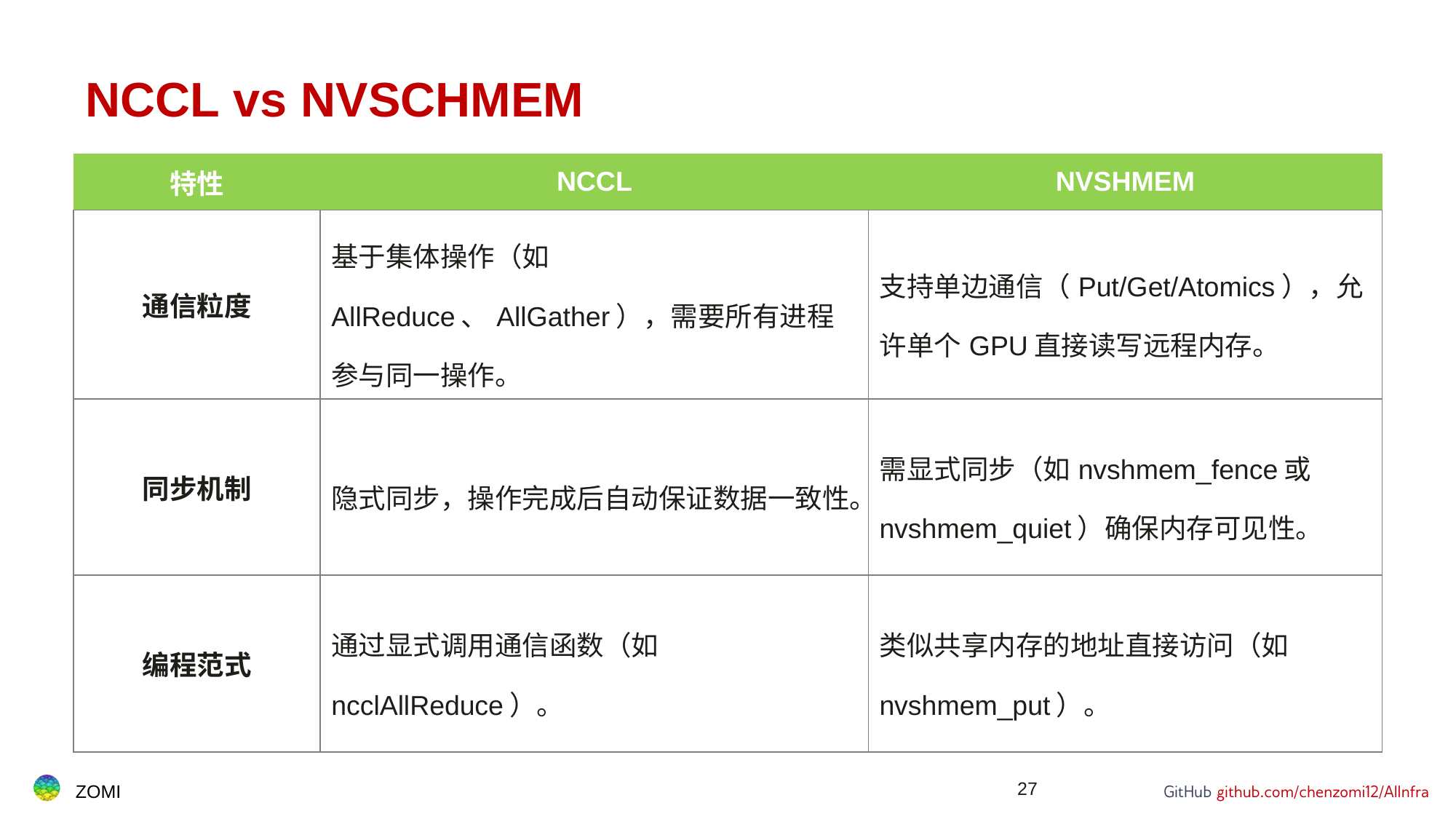

# NCCL vs NVSCHMEM
| 特性 | NCCL | NVSHMEM |
| --- | --- | --- |
| 通信粒度 | 基于集体操作（如AllReduce、AllGather），需要所有进程参与同一操作。 | 支持单边通信（Put/Get/Atomics），允许单个GPU直接读写远程内存。 |
| 同步机制 | 隐式同步，操作完成后自动保证数据一致性。 | 需显式同步（如nvshmem\_fence或nvshmem\_quiet）确保内存可见性。 |
| 编程范式 | 通过显式调用通信函数（如ncclAllReduce）。 | 类似共享内存的地址直接访问（如nvshmem\_put）。 |